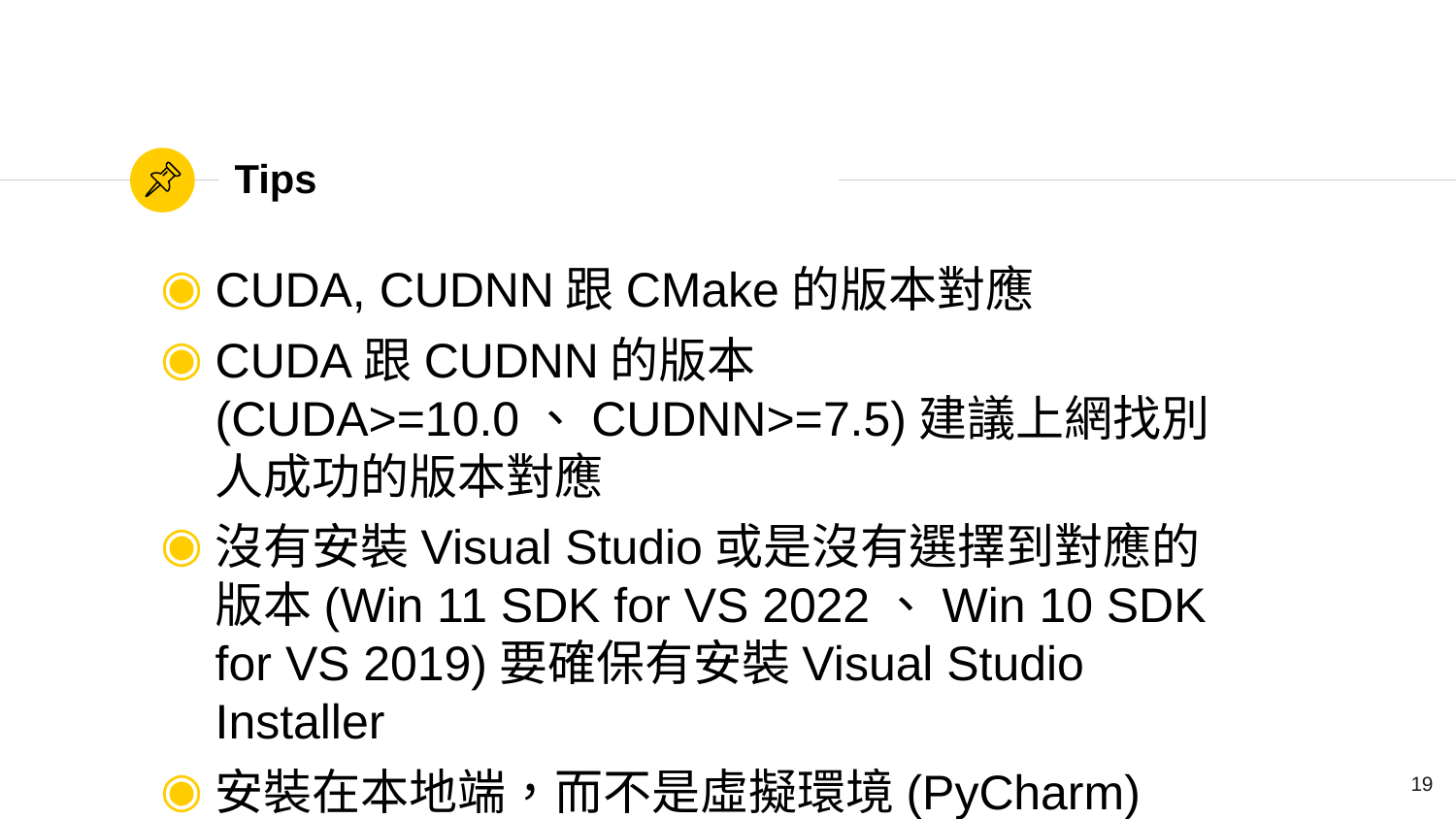

# Tips

CUDA, CUDNN跟CMake的版本對應
CUDA跟CUDNN的版本(CUDA>=10.0、CUDNN>=7.5)建議上網找別人成功的版本對應
沒有安裝Visual Studio或是沒有選擇到對應的版本(Win 11 SDK for VS 2022、Win 10 SDK for VS 2019)要確保有安裝Visual Studio Installer
安裝在本地端，而不是虛擬環境(PyCharm)
19